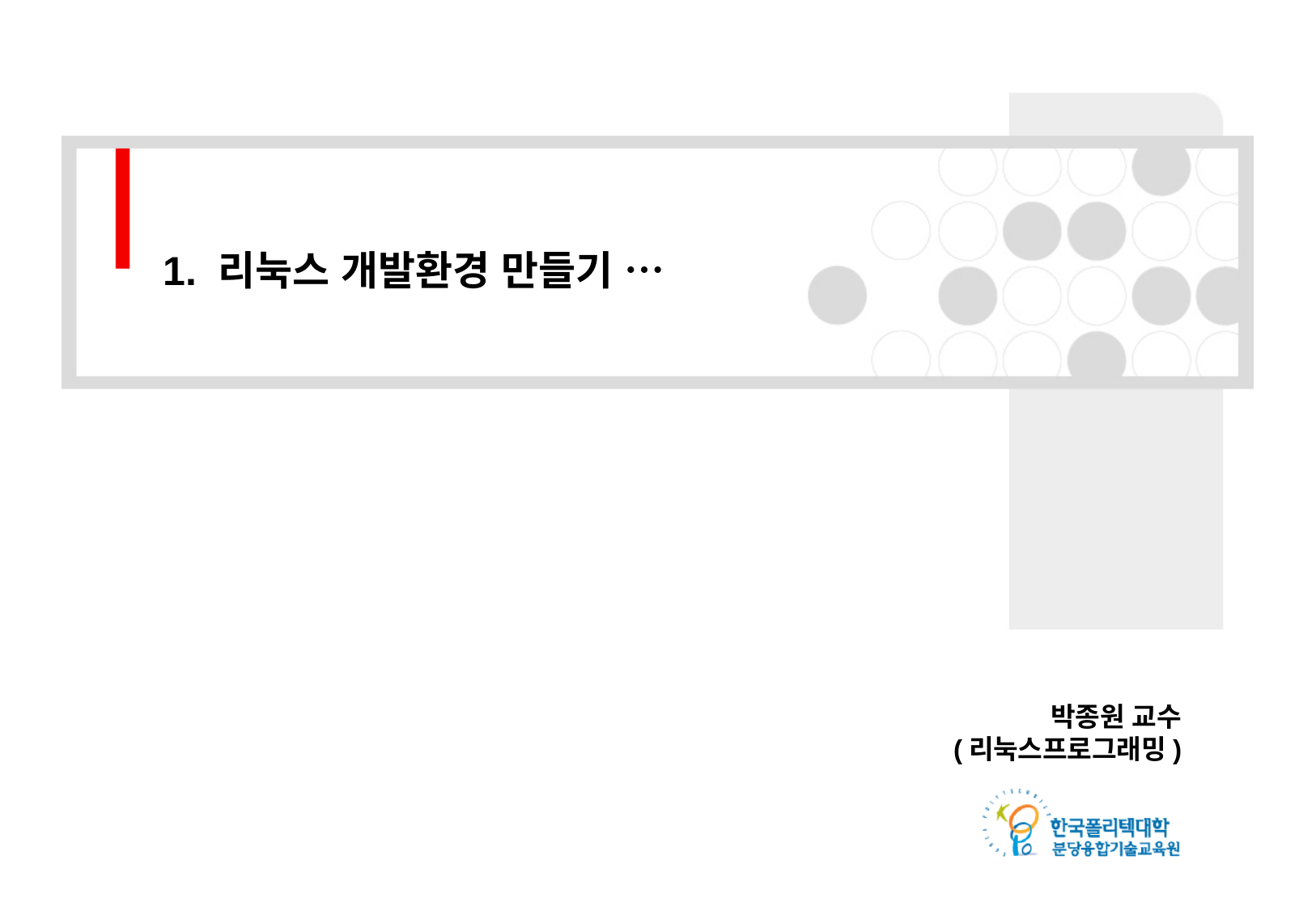

1. 리눅스 개발환경 만들기 …
박종원 교수
(리눅스프로그래밍)